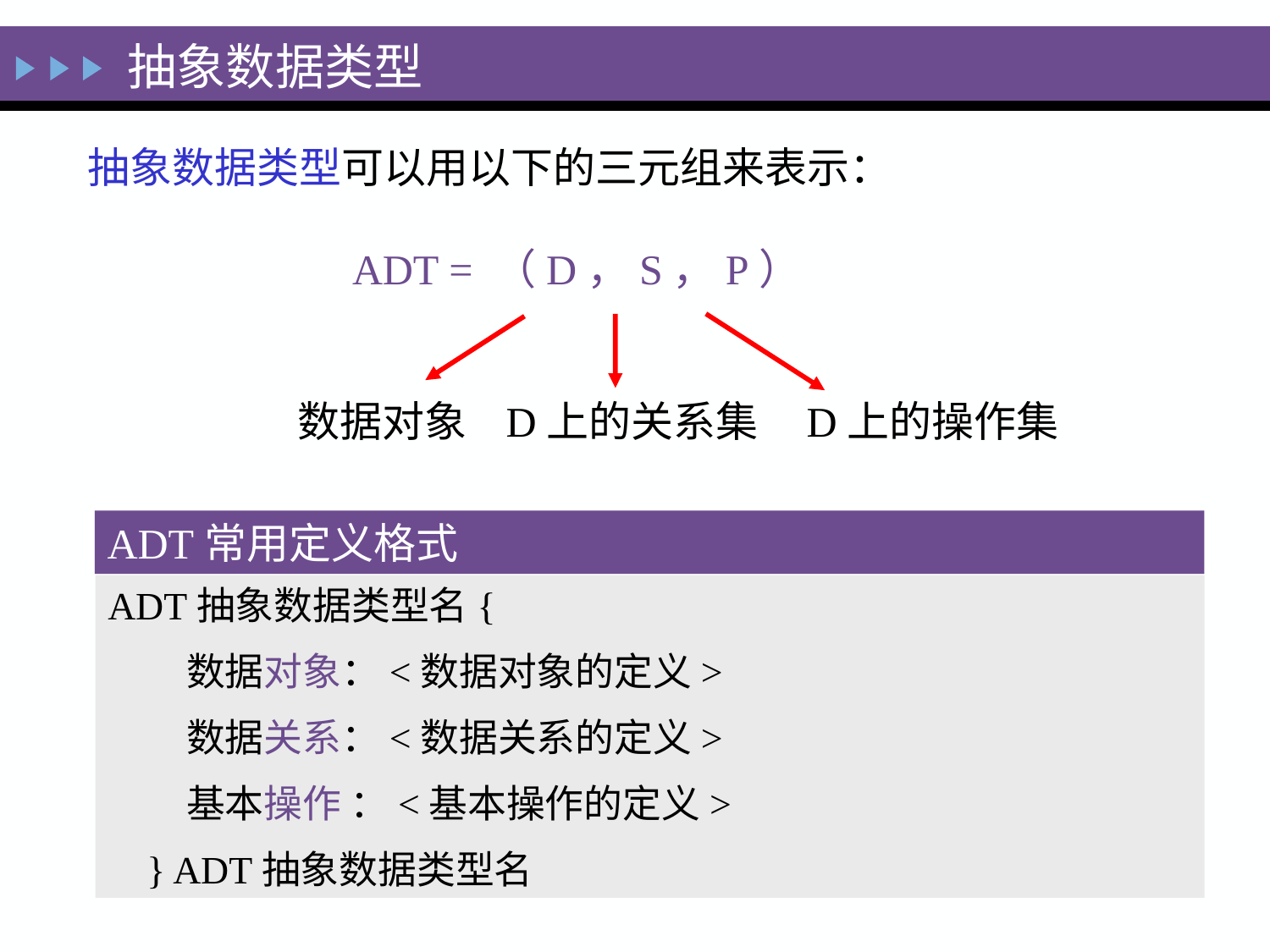

抽象数据类型
抽象数据类型可以用以下的三元组来表示：

                         ADT = （D，S，P）

                     数据对象   D上的关系集    D上的操作集

ADT常用定义格式
ADT抽象数据类型名{
        数据对象：<数据对象的定义>
        数据关系：<数据关系的定义>
        基本操作 ：<基本操作的定义>
    } ADT抽象数据类型名